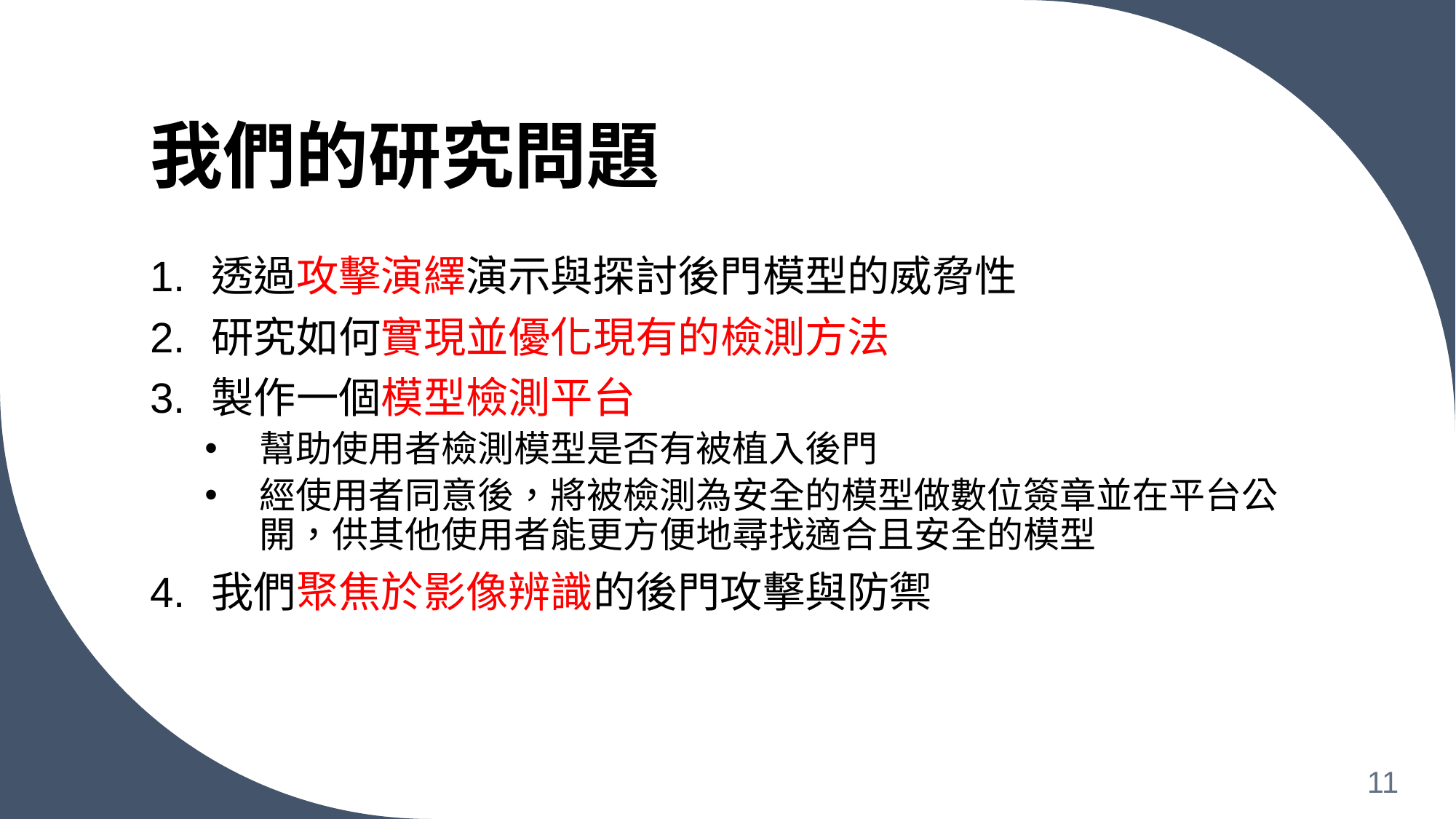

# 我們的研究問題
透過攻擊演繹演示與探討後門模型的威脅性
研究如何實現並優化現有的檢測方法
製作一個模型檢測平台
幫助使用者檢測模型是否有被植入後門
經使用者同意後，將被檢測為安全的模型做數位簽章並在平台公開，供其他使用者能更方便地尋找適合且安全的模型
我們聚焦於影像辨識的後門攻擊與防禦
11